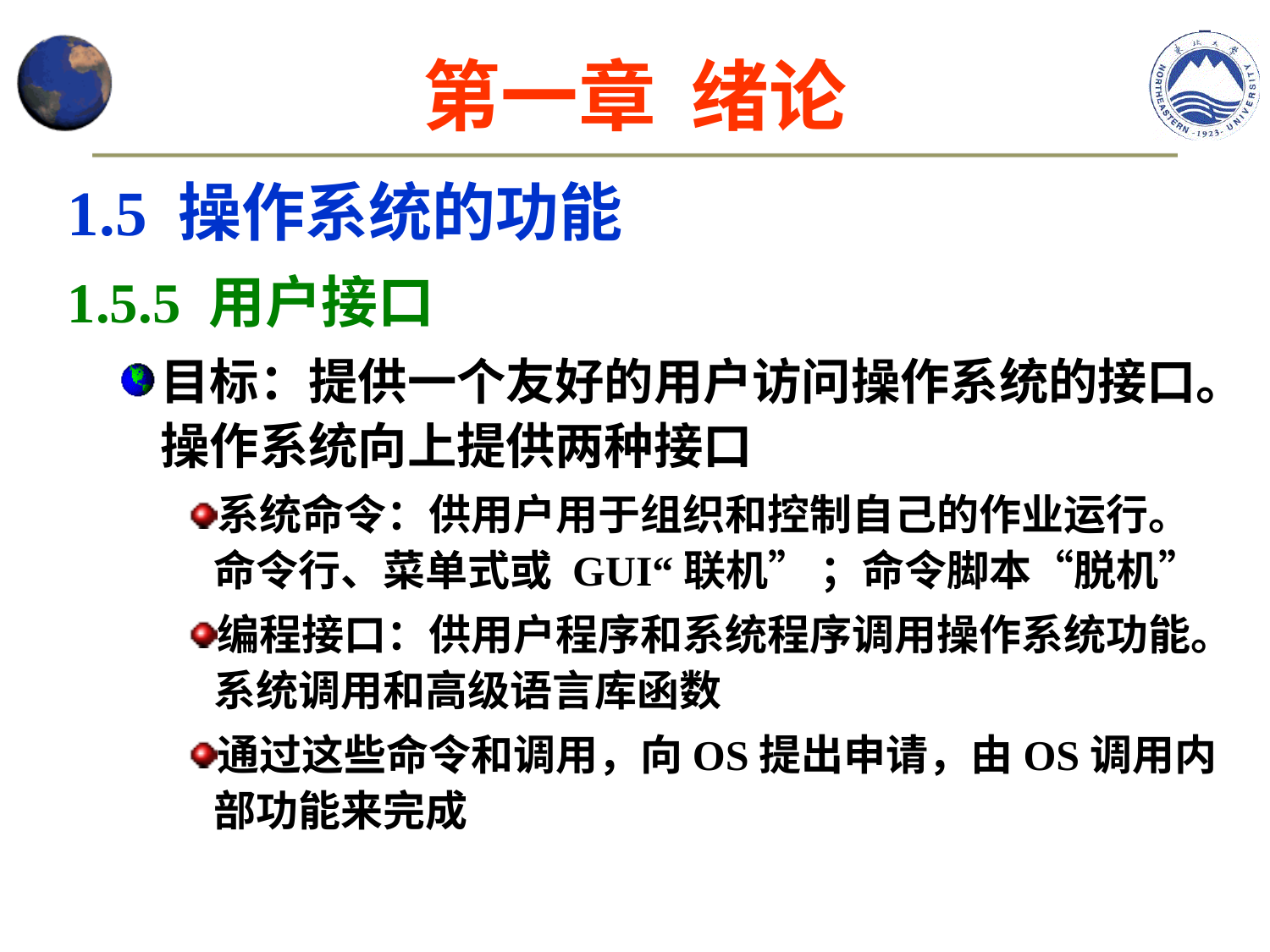

# 第一章  绪论
1.5 操作系统的功能
1.5.5 用户接口
目标：提供一个友好的用户访问操作系统的接口。操作系统向上提供两种接口
系统命令：供用户用于组织和控制自己的作业运行。命令行、菜单式或 GUI“联机” ；命令脚本“脱机”
编程接口：供用户程序和系统程序调用操作系统功能。系统调用和高级语言库函数
通过这些命令和调用，向OS提出申请，由OS调用内部功能来完成